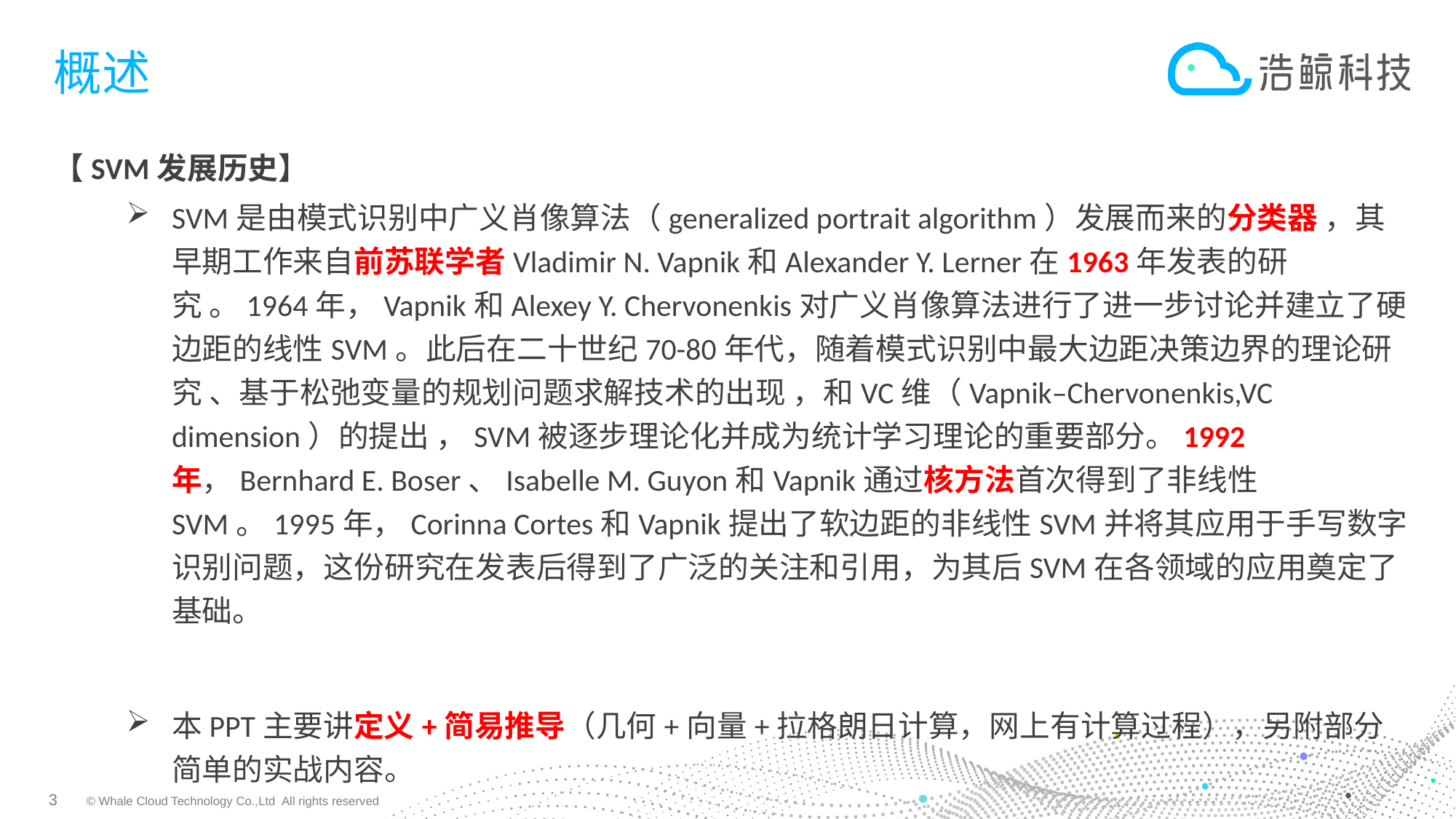

# 概述
【SVM发展历史】
SVM是由模式识别中广义肖像算法（generalized portrait algorithm）发展而来的分类器 ，其早期工作来自前苏联学者Vladimir N. Vapnik和Alexander Y. Lerner在1963年发表的研究 。1964年，Vapnik和Alexey Y. Chervonenkis对广义肖像算法进行了进一步讨论并建立了硬边距的线性SVM。此后在二十世纪70-80年代，随着模式识别中最大边距决策边界的理论研究 、基于松弛变量的规划问题求解技术的出现 ，和VC维（Vapnik–Chervonenkis,VC dimension）的提出 ，SVM被逐步理论化并成为统计学习理论的重要部分。1992年，Bernhard E. Boser、Isabelle M. Guyon和Vapnik通过核方法首次得到了非线性SVM。1995年，Corinna Cortes和Vapnik提出了软边距的非线性SVM并将其应用于手写数字识别问题，这份研究在发表后得到了广泛的关注和引用，为其后SVM在各领域的应用奠定了基础。

本PPT主要讲定义+简易推导（几何+向量+拉格朗日计算，网上有计算过程），另附部分简单的实战内容。